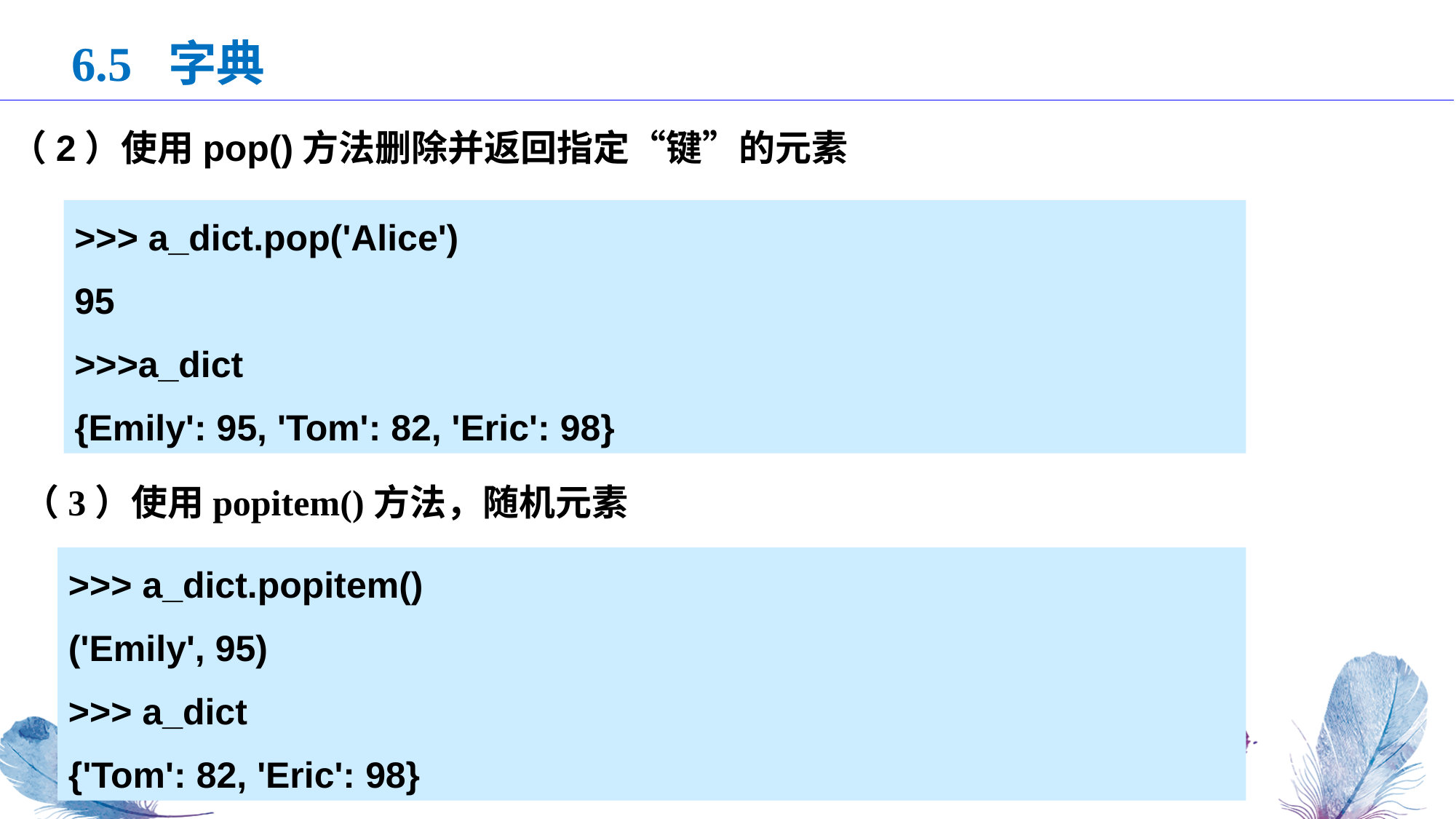

6.5  字典
（2）使用pop()方法删除并返回指定“键”的元素
>>> a_dict.pop('Alice')
95
>>>a_dict
{Emily': 95, 'Tom': 82, 'Eric': 98}
（3）使用popitem()方法，随机元素
>>> a_dict.popitem()
('Emily', 95)
>>> a_dict
{'Tom': 82, 'Eric': 98}